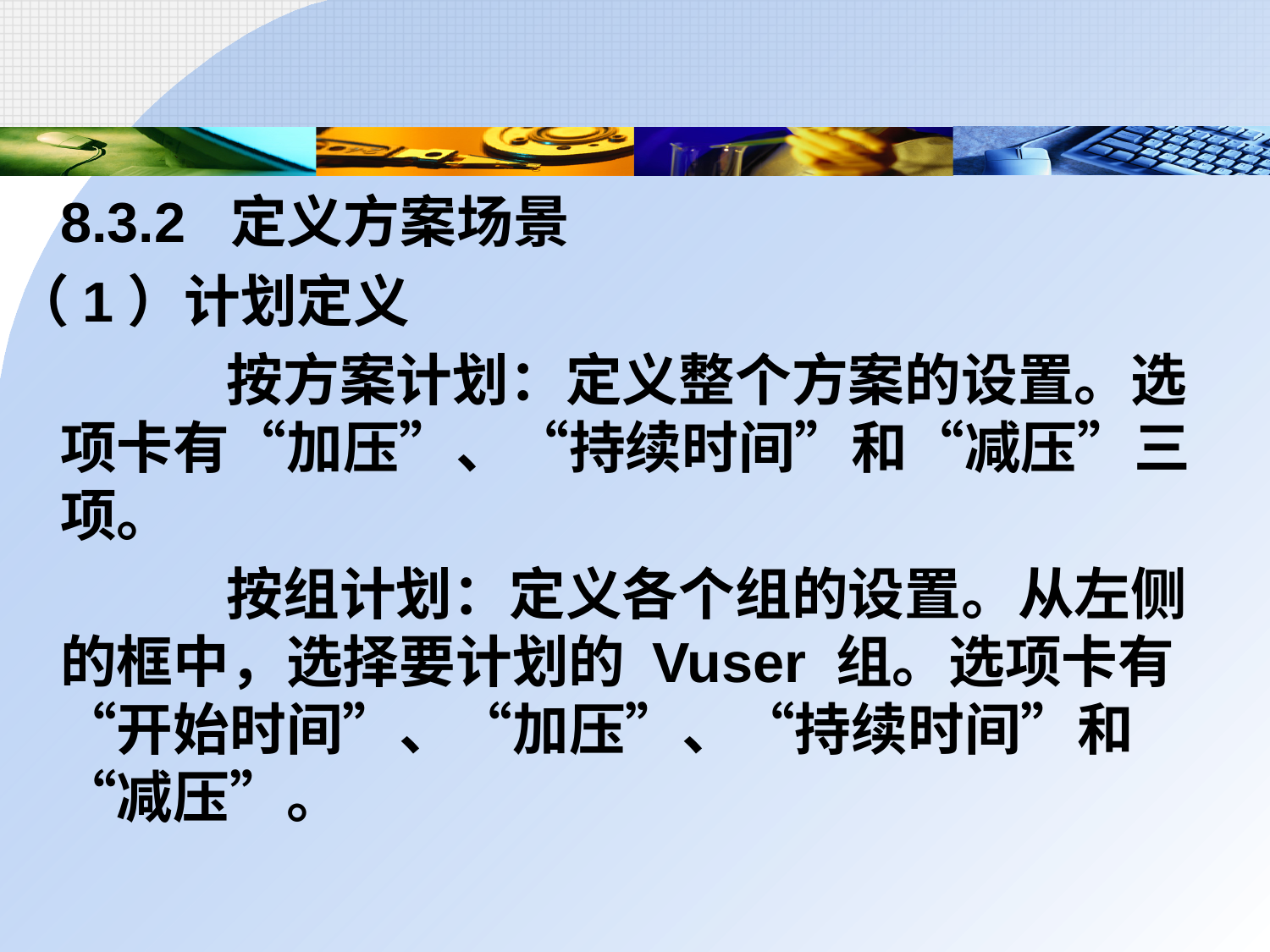

8.3.2  定义方案场景
（1）计划定义
		  按方案计划：定义整个方案的设置。选项卡有“加压”、“持续时间”和“减压”三项。
		  按组计划：定义各个组的设置。从左侧的框中，选择要计划的 Vuser 组。选项卡有“开始时间”、“加压”、“持续时间”和“减压”。